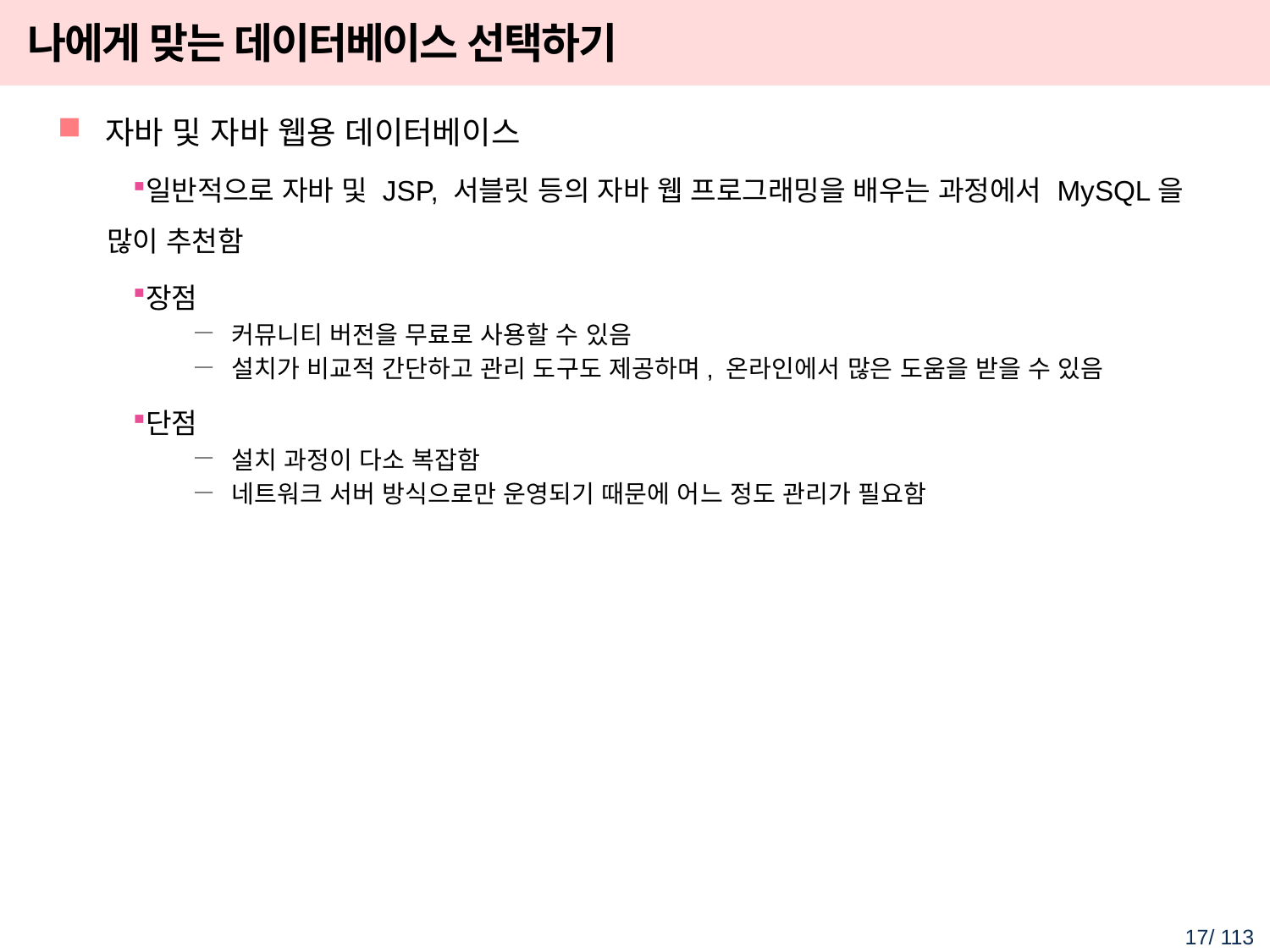

# 나에게 맞는 데이터베이스 선택하기
자바 및 자바 웹용 데이터베이스
일반적으로 자바 및 JSP, 서블릿 등의 자바 웹 프로그래밍을 배우는 과정에서 MySQL을 많이 추천함
장점
커뮤니티 버전을 무료로 사용할 수 있음
설치가 비교적 간단하고 관리 도구도 제공하며, 온라인에서 많은 도움을 받을 수 있음
단점
설치 과정이 다소 복잡함
네트워크 서버 방식으로만 운영되기 때문에 어느 정도 관리가 필요함